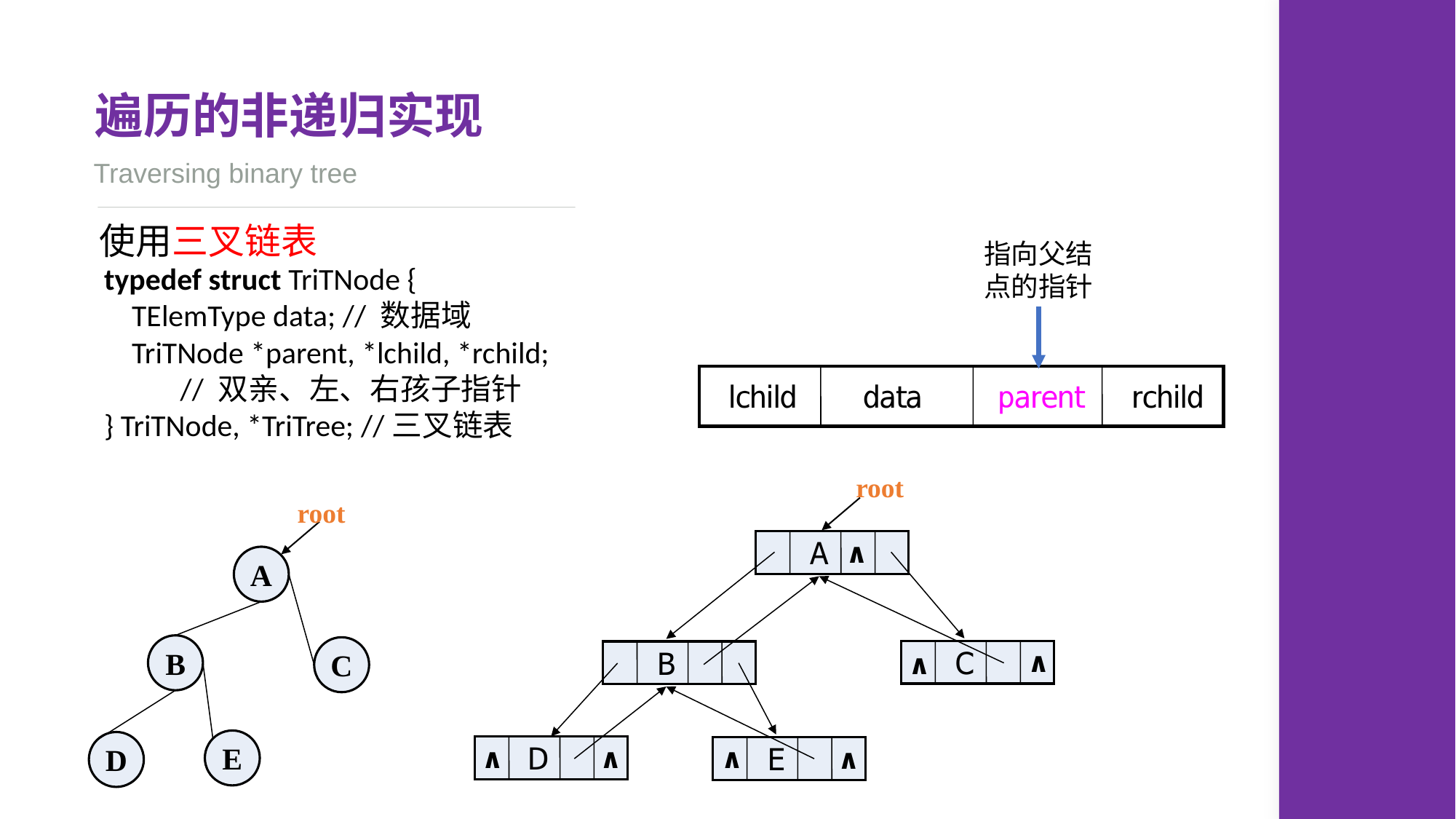

遍历的非递归实现
Traversing binary tree
使用三叉链表
指向父结点的指针

  lchild       data        parent     rchild
typedef struct TriTNode {
    TElemType data; // 数据域
    TriTNode *parent, *lchild, *rchild;
           // 双亲、左、右孩子指针
} TriTNode, *TriTree; //三叉链表

root

A
∧

C
B
∧

∧
D
E
∧
∧
∧

∧

root

A
B
C
E
D